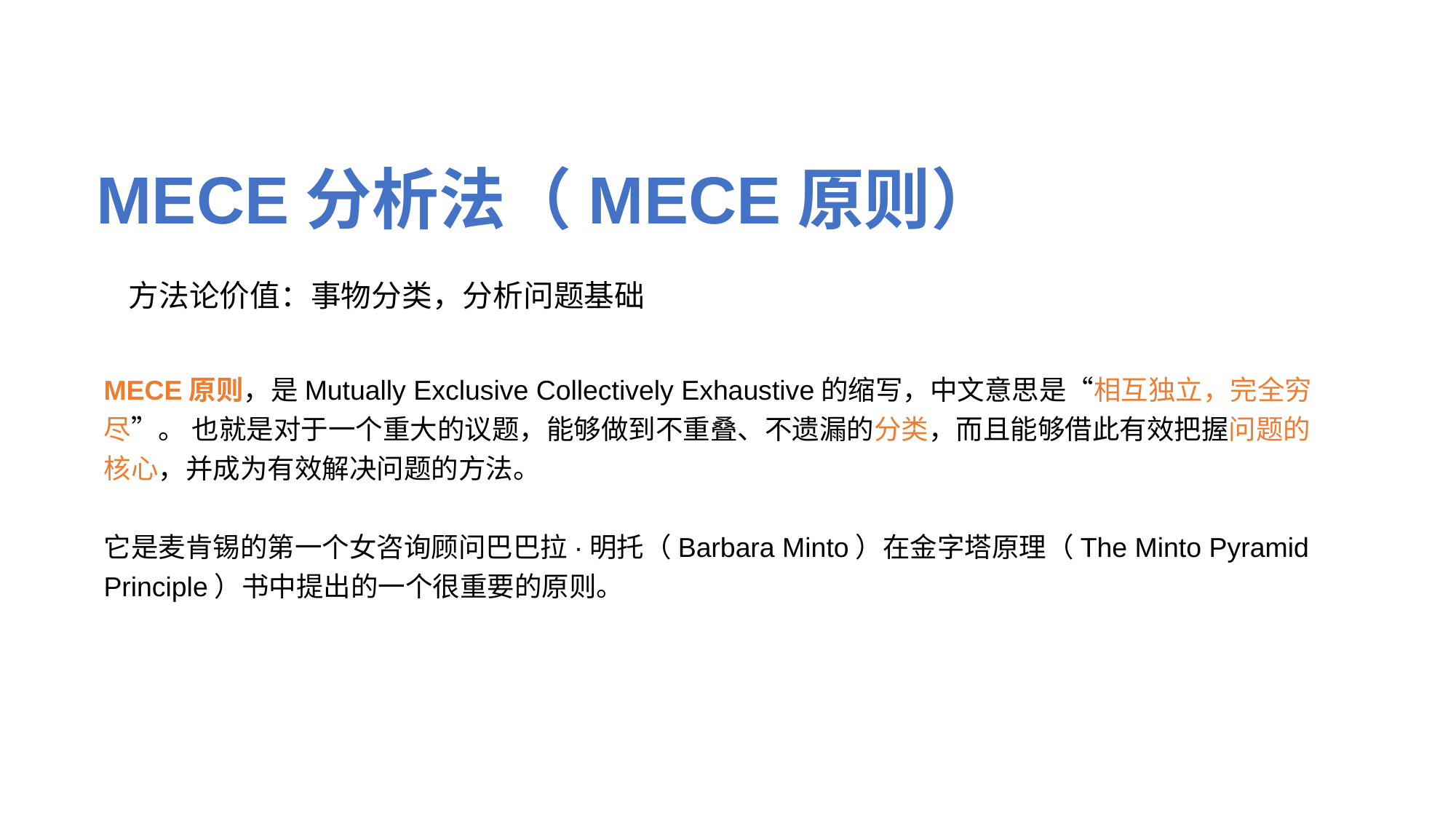

# MECE分析法（MECE原则）
方法论价值：事物分类，分析问题基础
MECE原则，是Mutually Exclusive Collectively Exhaustive的缩写，中文意思是“相互独立，完全穷尽”。 也就是对于一个重大的议题，能够做到不重叠、不遗漏的分类，而且能够借此有效把握问题的核心，并成为有效解决问题的方法。

它是麦肯锡的第一个女咨询顾问巴巴拉·明托（Barbara Minto）在金字塔原理（The Minto Pyramid Principle）书中提出的一个很重要的原则。